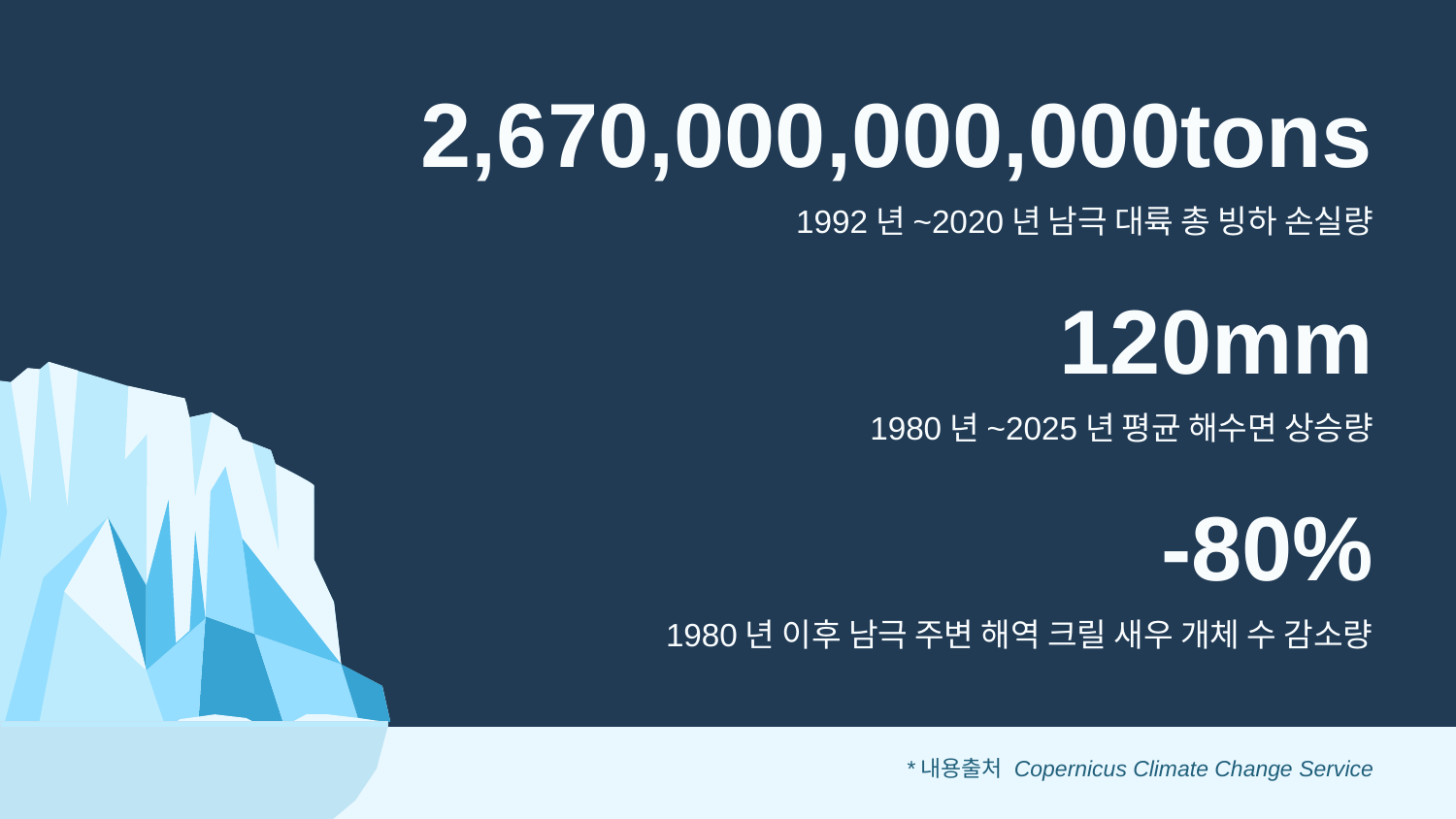

# 2,670,000,000,000tons
1992년~2020년 남극 대륙 총 빙하 손실량
120mm
1980년~2025년 평균 해수면 상승량
-80%
1980년 이후 남극 주변 해역 크릴 새우 개체 수 감소량

*내용출처 Copernicus Climate Change Service